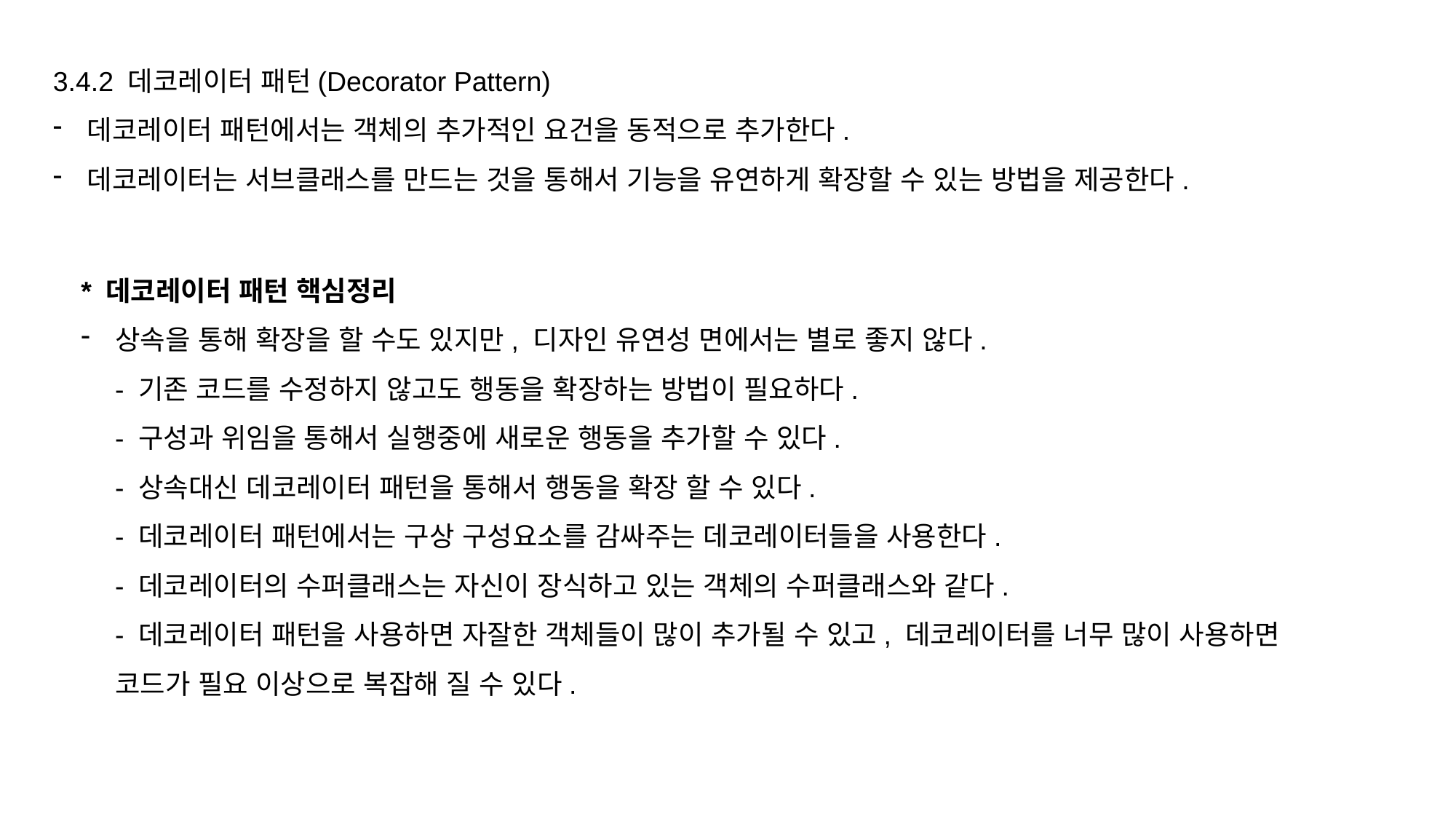

3.4.2 데코레이터 패턴(Decorator Pattern)
데코레이터 패턴에서는 객체의 추가적인 요건을 동적으로 추가한다.
데코레이터는 서브클래스를 만드는 것을 통해서 기능을 유연하게 확장할 수 있는 방법을 제공한다.

* 데코레이터 패턴 핵심정리
상속을 통해 확장을 할 수도 있지만, 디자인 유연성 면에서는 별로 좋지 않다.
- 기존 코드를 수정하지 않고도 행동을 확장하는 방법이 필요하다.
- 구성과 위임을 통해서 실행중에 새로운 행동을 추가할 수 있다.
- 상속대신 데코레이터 패턴을 통해서 행동을 확장 할 수 있다.
- 데코레이터 패턴에서는 구상 구성요소를 감싸주는 데코레이터들을 사용한다.
- 데코레이터의 수퍼클래스는 자신이 장식하고 있는 객체의 수퍼클래스와 같다.
- 데코레이터 패턴을 사용하면 자잘한 객체들이 많이 추가될 수 있고, 데코레이터를 너무 많이 사용하면 코드가 필요 이상으로 복잡해 질 수 있다.